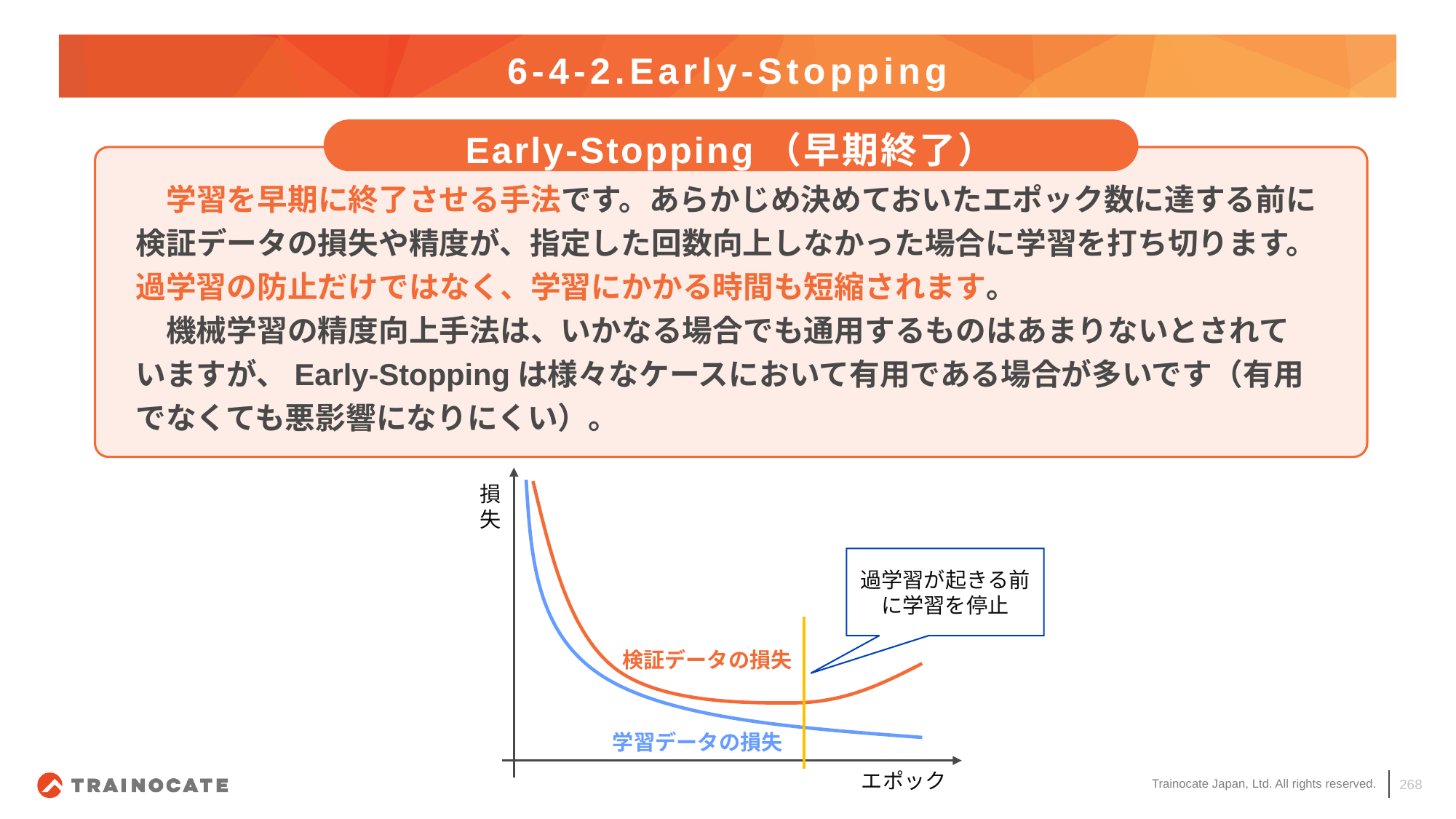

# 6-4-2.Early-Stopping

Early-Stopping（早期終了）

　学習を早期に終了させる手法です。あらかじめ決めておいたエポック数に達する前に検証データの損失や精度が、指定した回数向上しなかった場合に学習を打ち切ります。過学習の防止だけではなく、学習にかかる時間も短縮されます。
　機械学習の精度向上手法は、いかなる場合でも通用するものはあまりないとされていますが、Early-Stoppingは様々なケースにおいて有用である場合が多いです（有用でなくても悪影響になりにくい）。
損失

過学習が起きる前に学習を停止
検証データの損失
学習データの損失
エポック
268